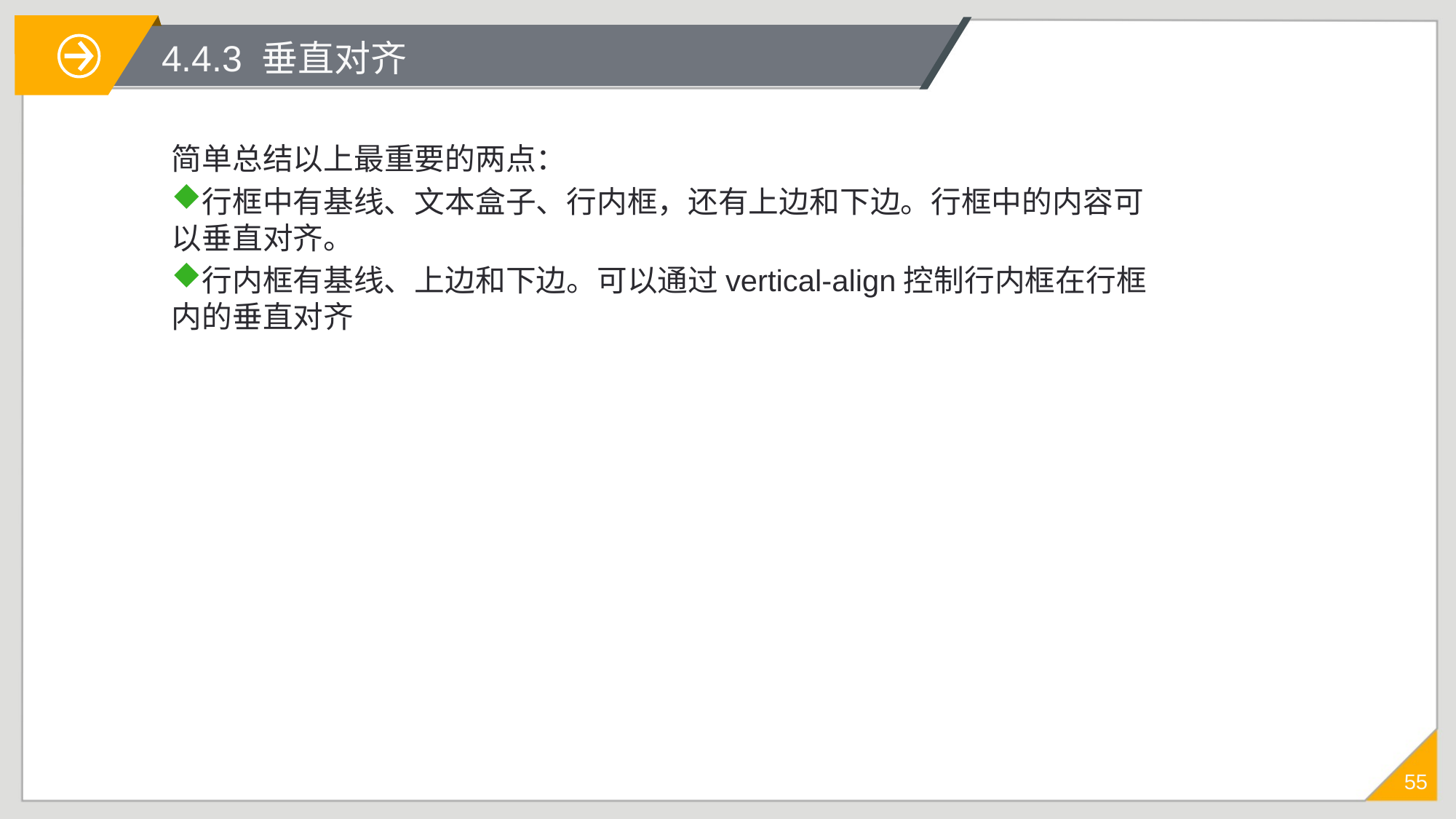

# 4.4.3 垂直对齐
简单总结以上最重要的两点：
行框中有基线、文本盒子、行内框，还有上边和下边。行框中的内容可以垂直对齐。
行内框有基线、上边和下边。可以通过vertical-align控制行内框在行框内的垂直对齐